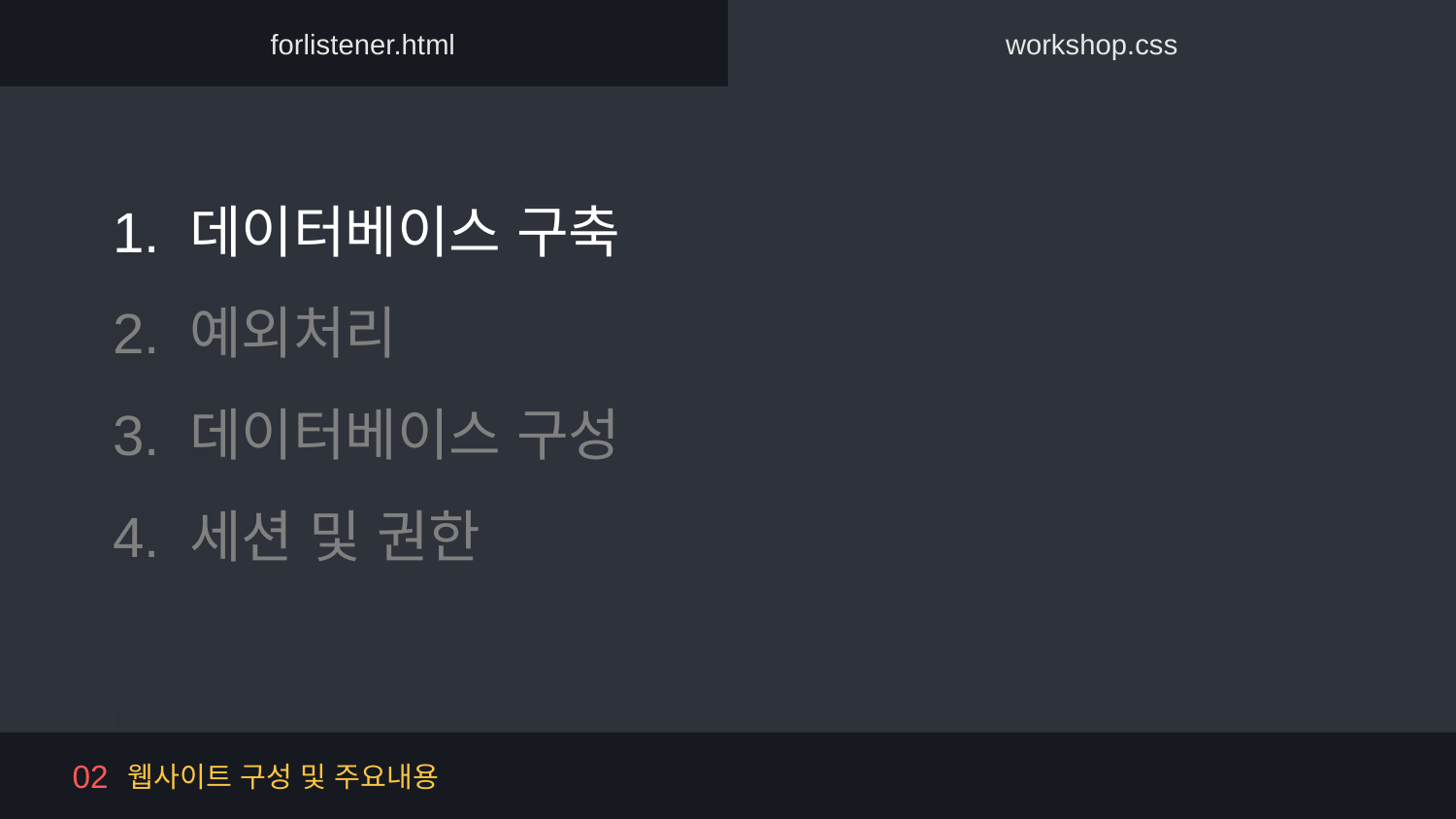

forlistener.html
workshop.css

1. 데이터베이스 구축
2. 예외처리
3. 데이터베이스 구성
4. 세션 및 권한
웹사이트 구성 및 주요내용
02